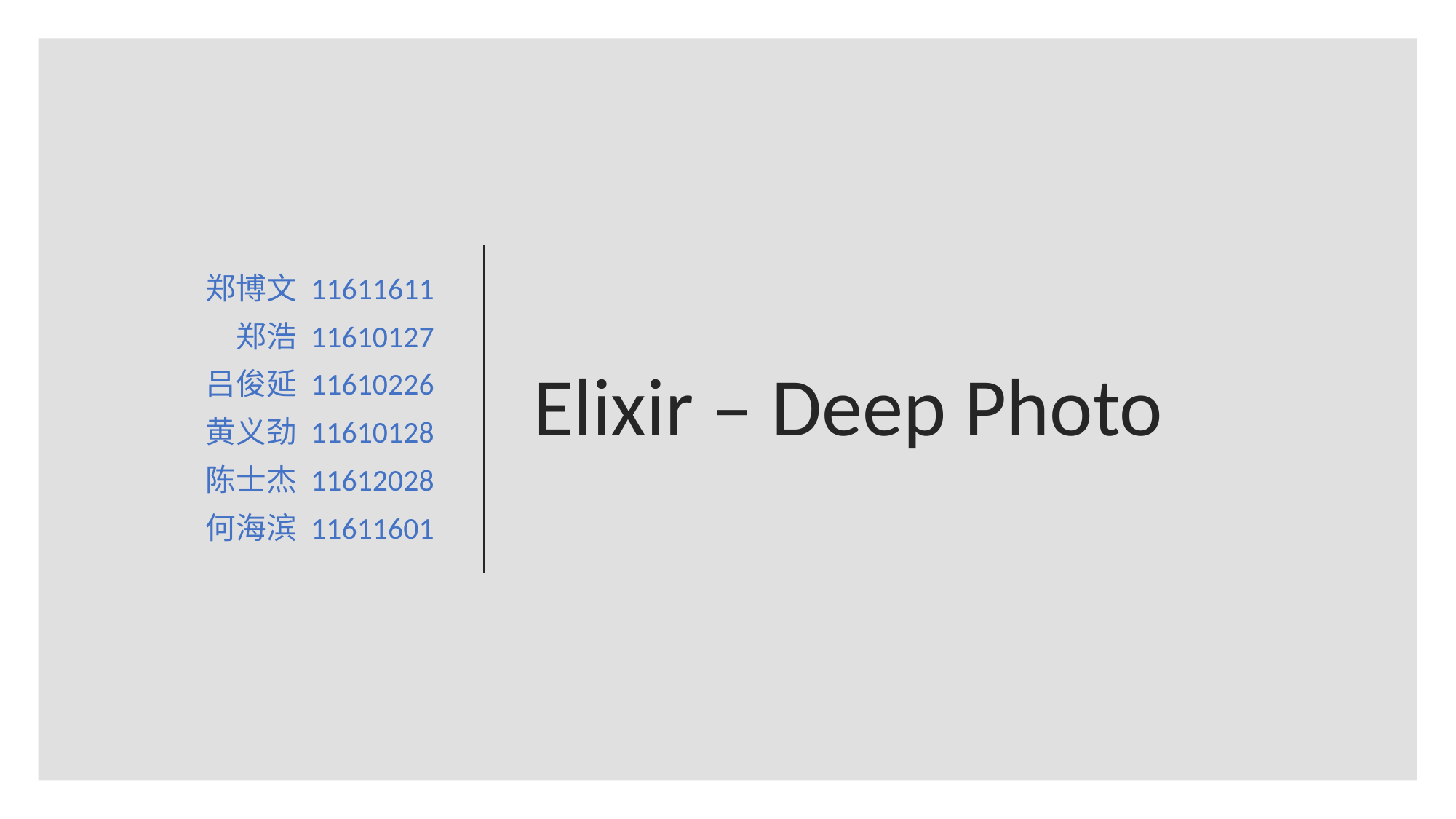

郑博文 11611611
郑浩 11610127
吕俊延 11610226
黄义劲 11610128
陈士杰 11612028
何海滨 11611601
# Elixir – Deep Photo